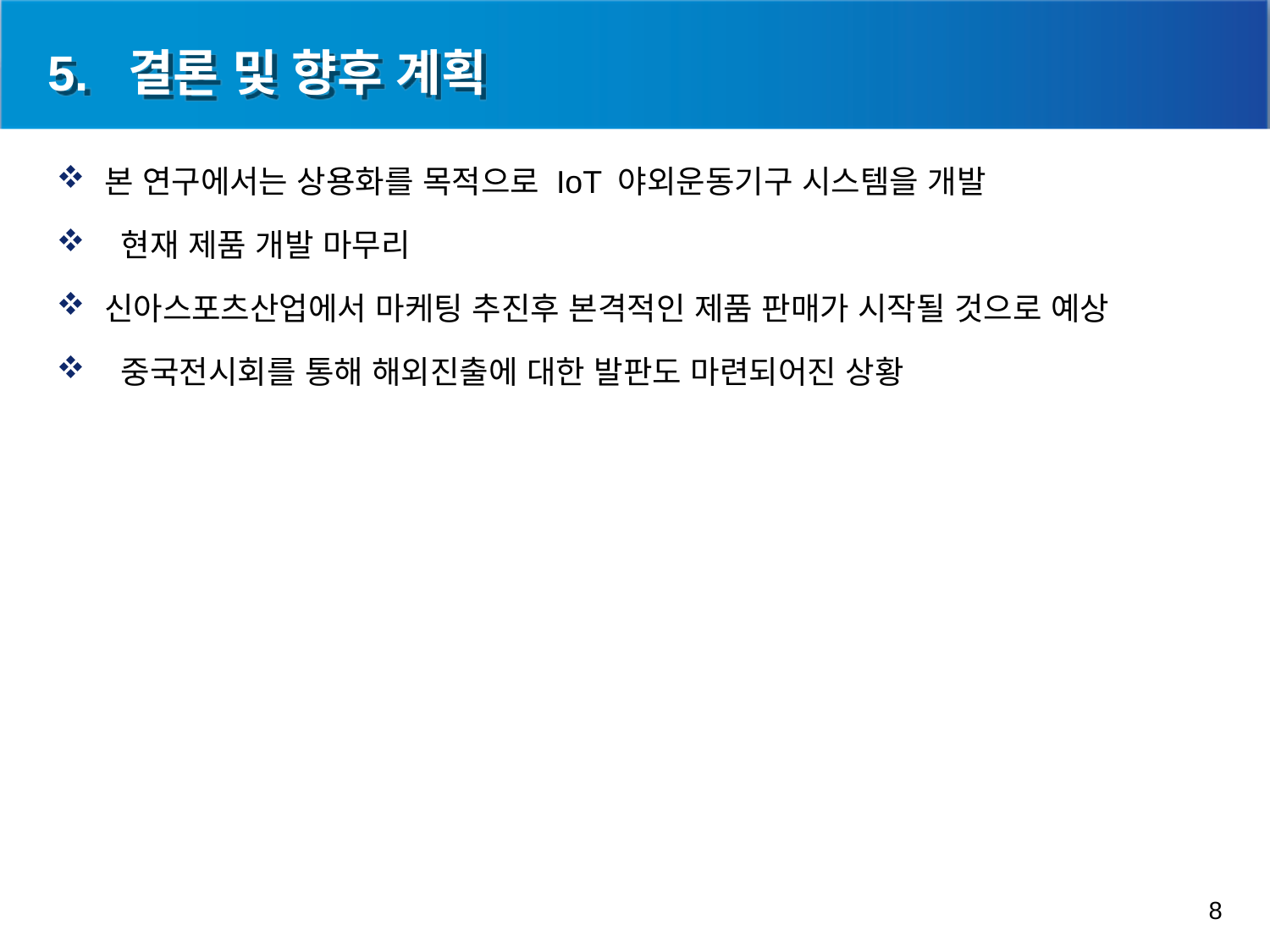

# 5.  결론 및 향후 계획
본 연구에서는 상용화를 목적으로 IoT 야외운동기구 시스템을 개발
 현재 제품 개발 마무리
신아스포츠산업에서 마케팅 추진후 본격적인 제품 판매가 시작될 것으로 예상
 중국전시회를 통해 해외진출에 대한 발판도 마련되어진 상황

8